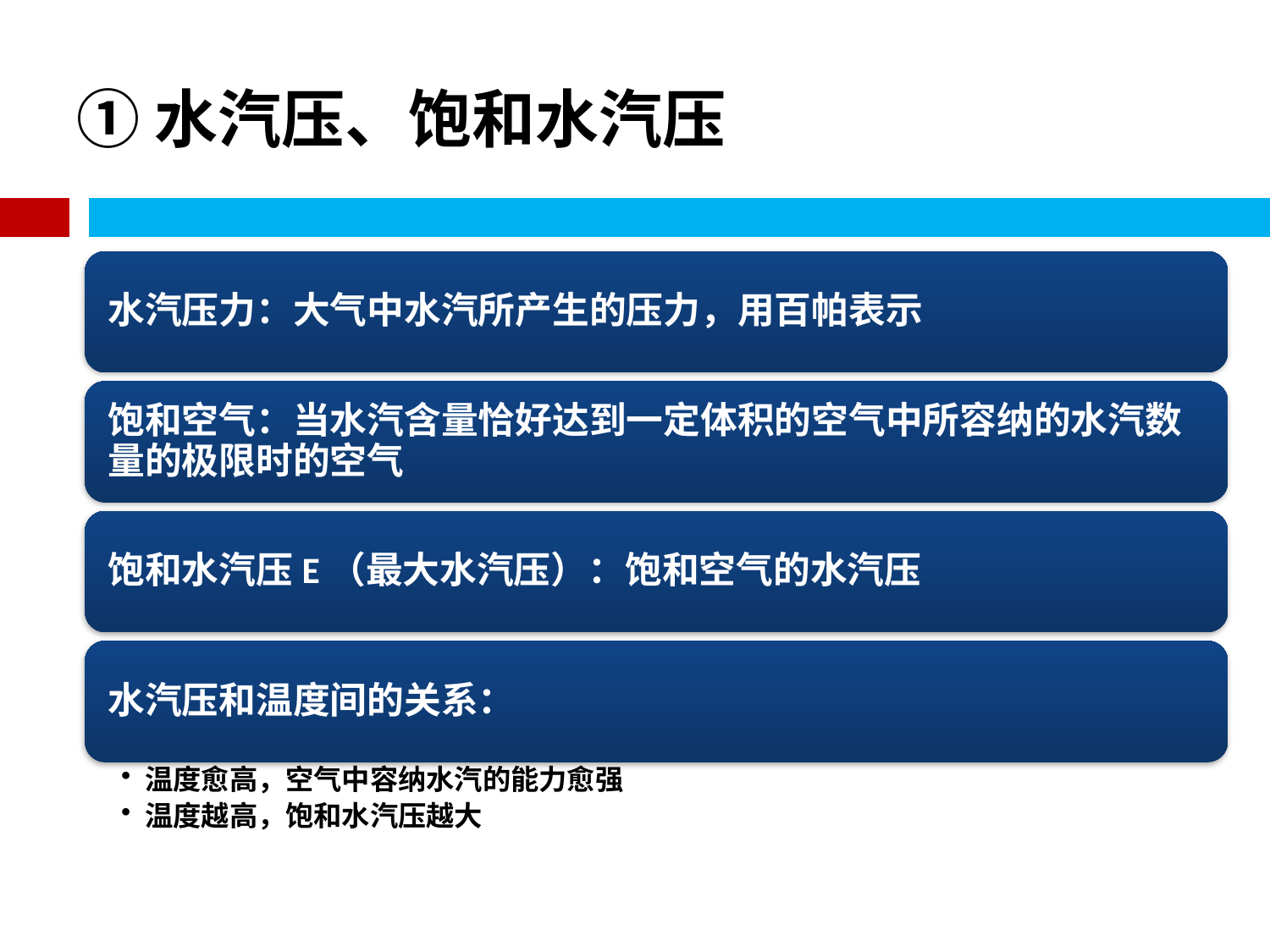

# ①水汽压、饱和水汽压
水汽压力：大气中水汽所产生的压力，用百帕表示
饱和空气：当水汽含量恰好达到一定体积的空气中所容纳的水汽数量的极限时的空气
饱和水汽压E（最大水汽压）：饱和空气的水汽压
水汽压和温度间的关系：
温度愈高，空气中容纳水汽的能力愈强
温度越高，饱和水汽压越大